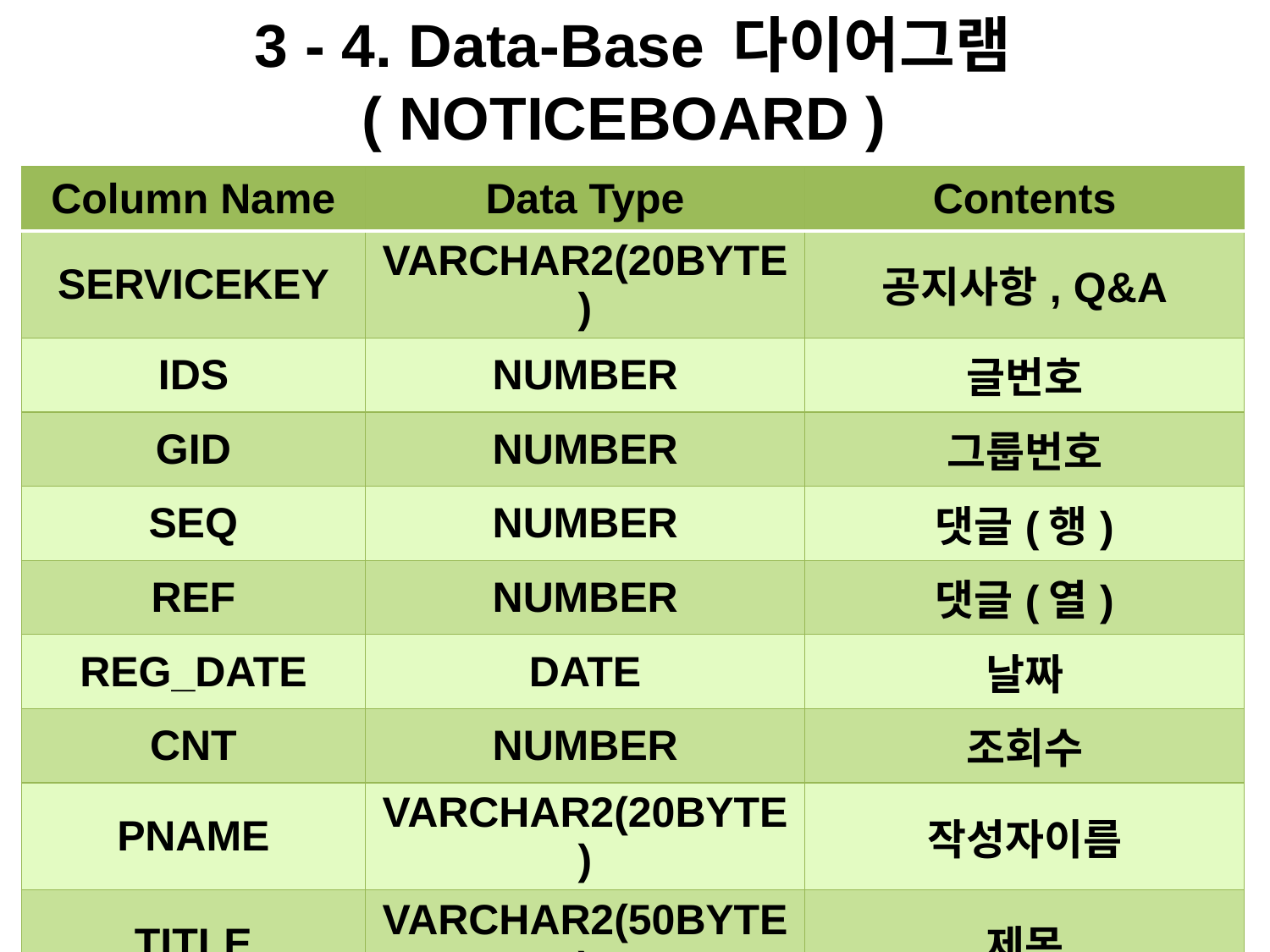

# 3 - 4. Data-Base 다이어그램 ( NOTICEBOARD )
| Column Name | Data Type | Contents |
| --- | --- | --- |
| SERVICEKEY | VARCHAR2(20BYTE) | 공지사항, Q&A |
| IDS | NUMBER | 글번호 |
| GID | NUMBER | 그룹번호 |
| SEQ | NUMBER | 댓글(행) |
| REF | NUMBER | 댓글(열) |
| REG\_DATE | DATE | 날짜 |
| CNT | NUMBER | 조회수 |
| PNAME | VARCHAR2(20BYTE) | 작성자이름 |
| TITLE | VARCHAR2(50BYTE) | 제목 |
| CONTENT | VARCHAR2(4000BYTE) | 내용 |
| USERID | VARCHAR2(20BYTE) | 작성자아이디 |